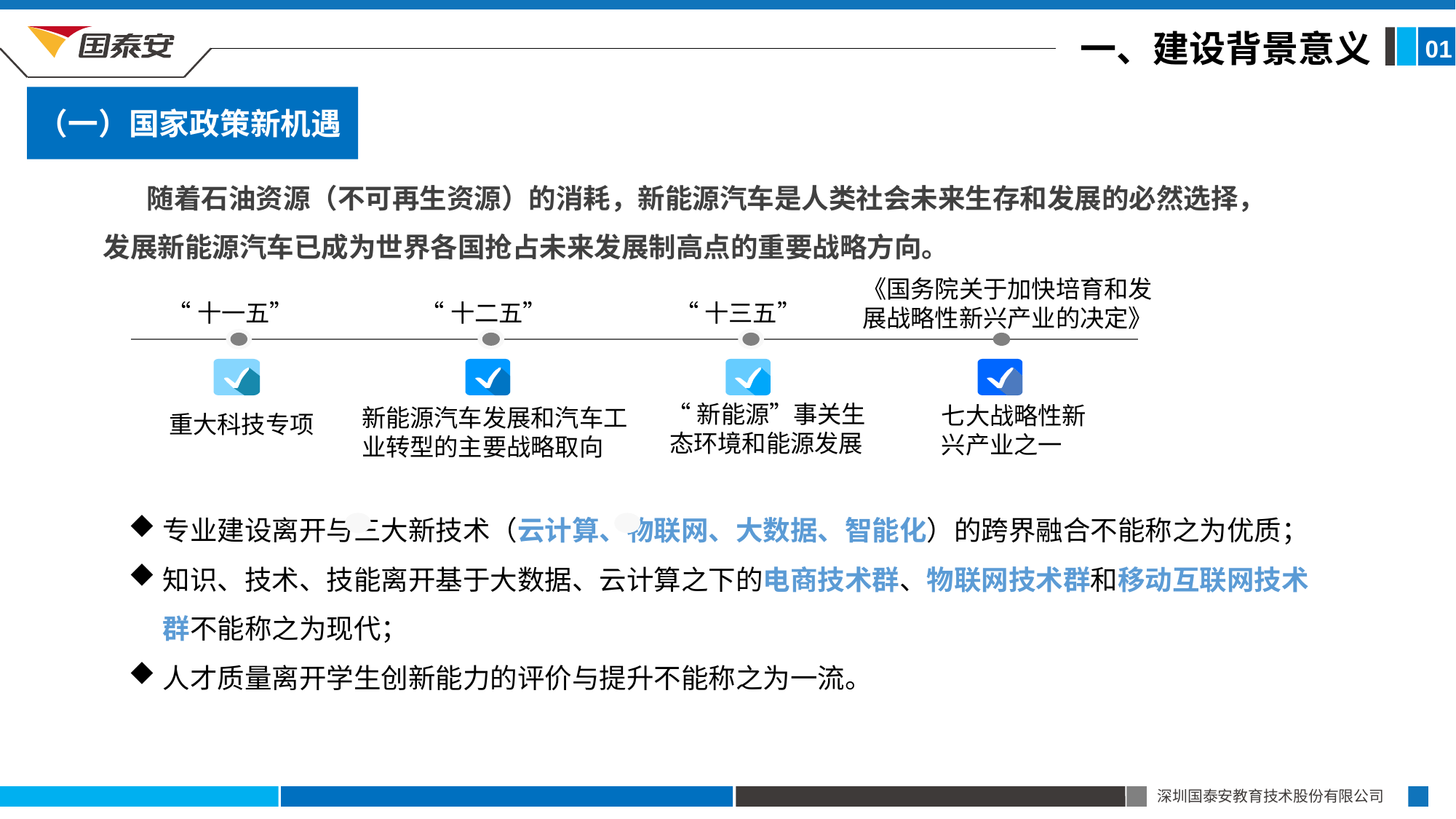

一、建设背景意义
01
（一）国家政策新机遇
      随着石油资源（不可再生资源）的消耗，新能源汽车是人类社会未来生存和发展的必然选择，发展新能源汽车已成为世界各国抢占未来发展制高点的重要战略方向。
《国务院关于加快培育和发展战略性新兴产业的决定》
“十一五”
“十二五”
“十三五”

重大科技专项
新能源汽车发展和汽车工业转型的主要战略取向

“新能源”事关生态环境和能源发展
七大战略性新兴产业之一
专业建设离开与三大新技术（云计算、物联网、大数据、智能化）的跨界融合不能称之为优质；
知识、技术、技能离开基于大数据、云计算之下的电商技术群、物联网技术群和移动互联网技术群不能称之为现代；
人才质量离开学生创新能力的评价与提升不能称之为一流。